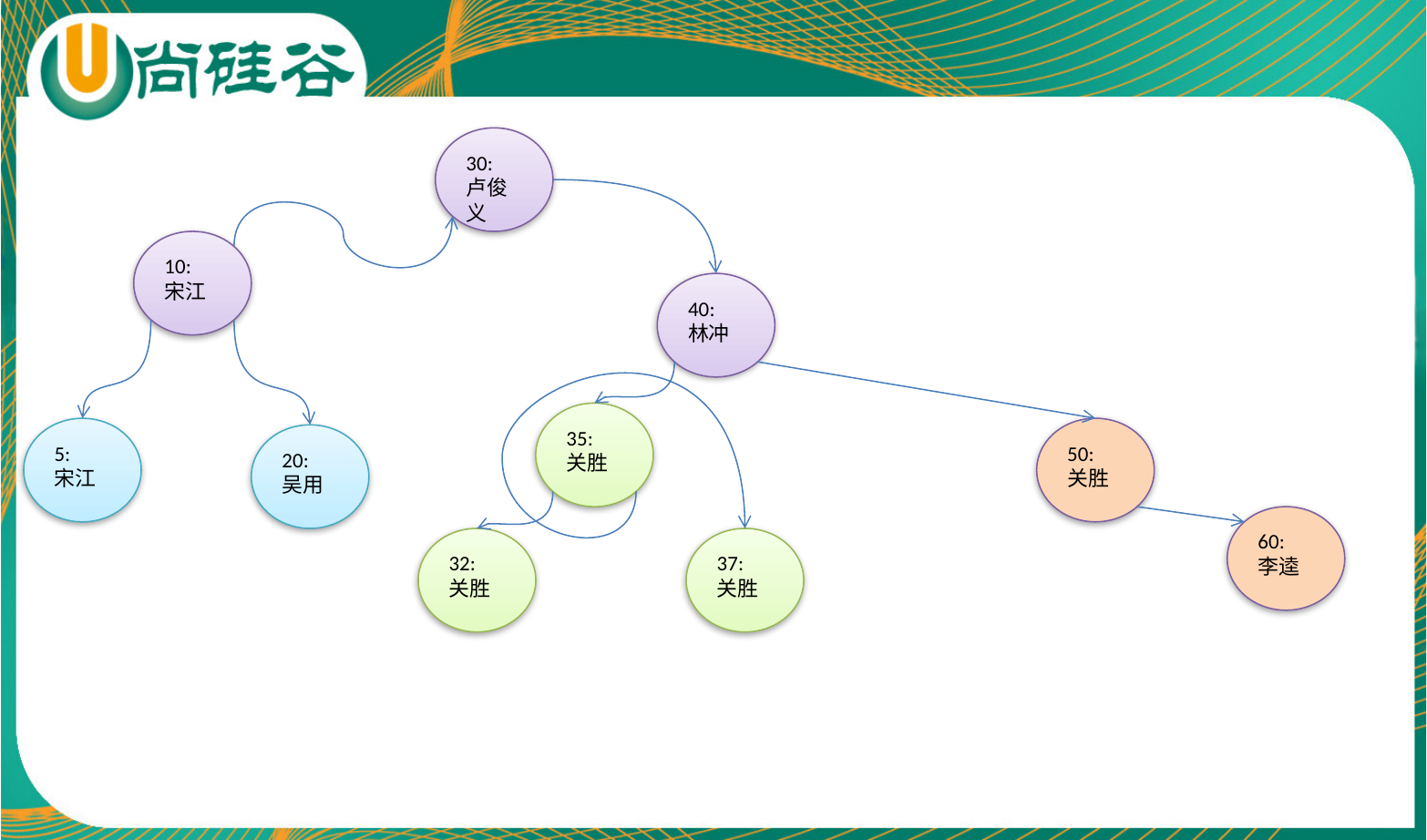

30:
卢俊义
10:
宋江
40:
林冲
35:
关胜
50:
关胜
5:
宋江
20:
吴用
60:
李逵
32:
关胜
37:
关胜